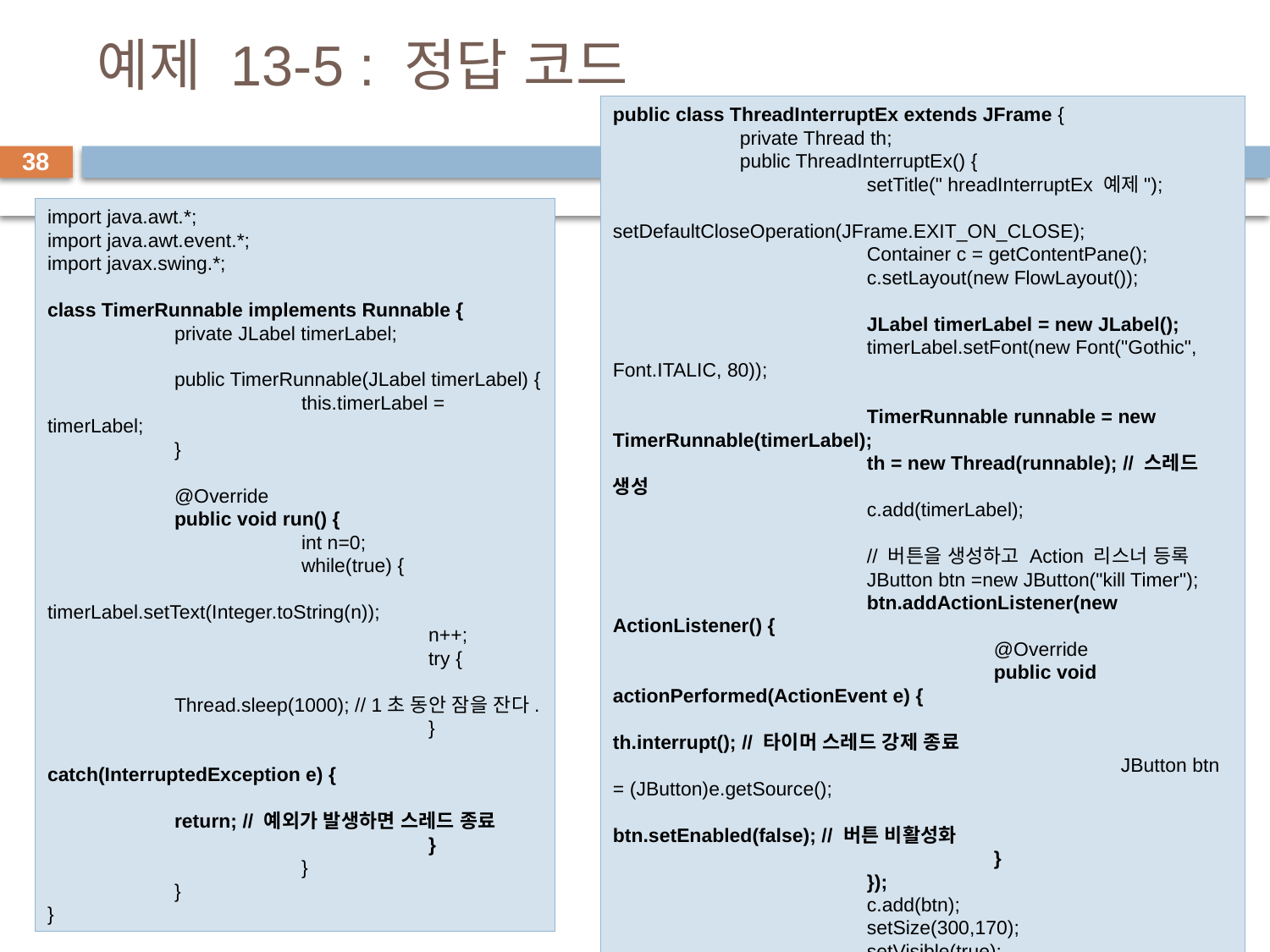

# 예제 13-5 : 정답 코드
public class ThreadInterruptEx extends JFrame {
	private Thread th;
	public ThreadInterruptEx() {
		setTitle(" hreadInterruptEx 예제");
		setDefaultCloseOperation(JFrame.EXIT_ON_CLOSE);
		Container c = getContentPane();
		c.setLayout(new FlowLayout());

		JLabel timerLabel = new JLabel();
		timerLabel.setFont(new Font("Gothic", Font.ITALIC, 80));

		TimerRunnable runnable = new TimerRunnable(timerLabel);
		th = new Thread(runnable); // 스레드 생성
		c.add(timerLabel);

		// 버튼을 생성하고 Action 리스너 등록
		JButton btn =new JButton("kill Timer");
		btn.addActionListener(new ActionListener() {
			@Override
			public void actionPerformed(ActionEvent e) {
				th.interrupt(); // 타이머 스레드 강제 종료
				JButton btn = (JButton)e.getSource();
				btn.setEnabled(false); // 버튼 비활성화
			}
		});
		c.add(btn);
		setSize(300,170);
		setVisible(true);

		th.start(); // 스레드 동작시킴
	}
	public static void main(String[] args) {
		new ThreadInterruptEx();
	}
}
38
import java.awt.*;
import java.awt.event.*;
import javax.swing.*;

class TimerRunnable implements Runnable {
	private JLabel timerLabel;

	public TimerRunnable(JLabel timerLabel) {
		this.timerLabel = timerLabel;
	}

	@Override
	public void run() {
		int n=0;
		while(true) {
			timerLabel.setText(Integer.toString(n));
			n++;
			try {
				Thread.sleep(1000); // 1초 동안 잠을 잔다.
			}
			catch(InterruptedException e) {
				return; // 예외가 발생하면 스레드 종료
			}
		}
	}
}